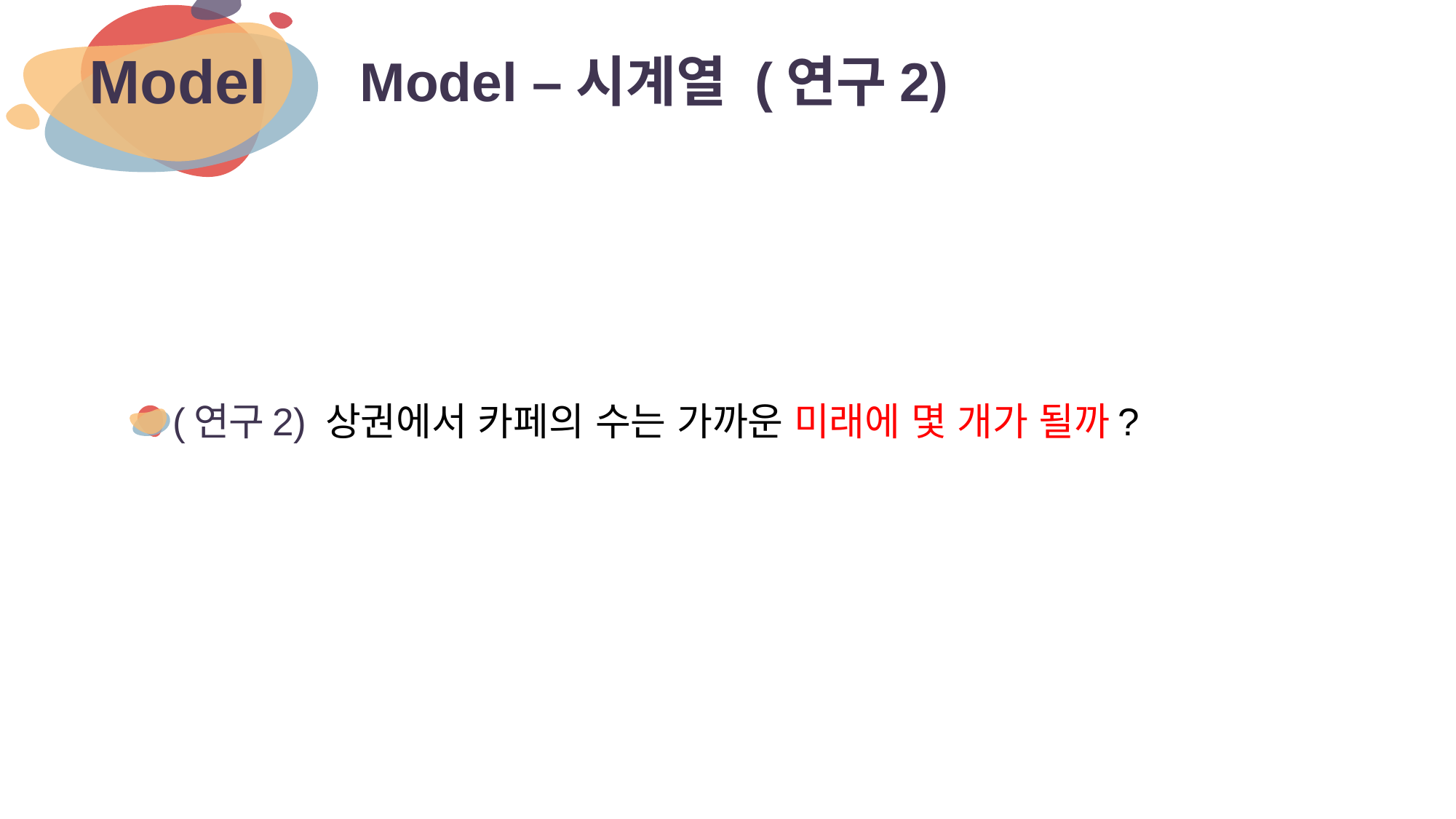

# Model –시계열 (연구2)
Model
(연구2) 상권에서 카페의 수는 가까운 미래에 몇 개가 될까?